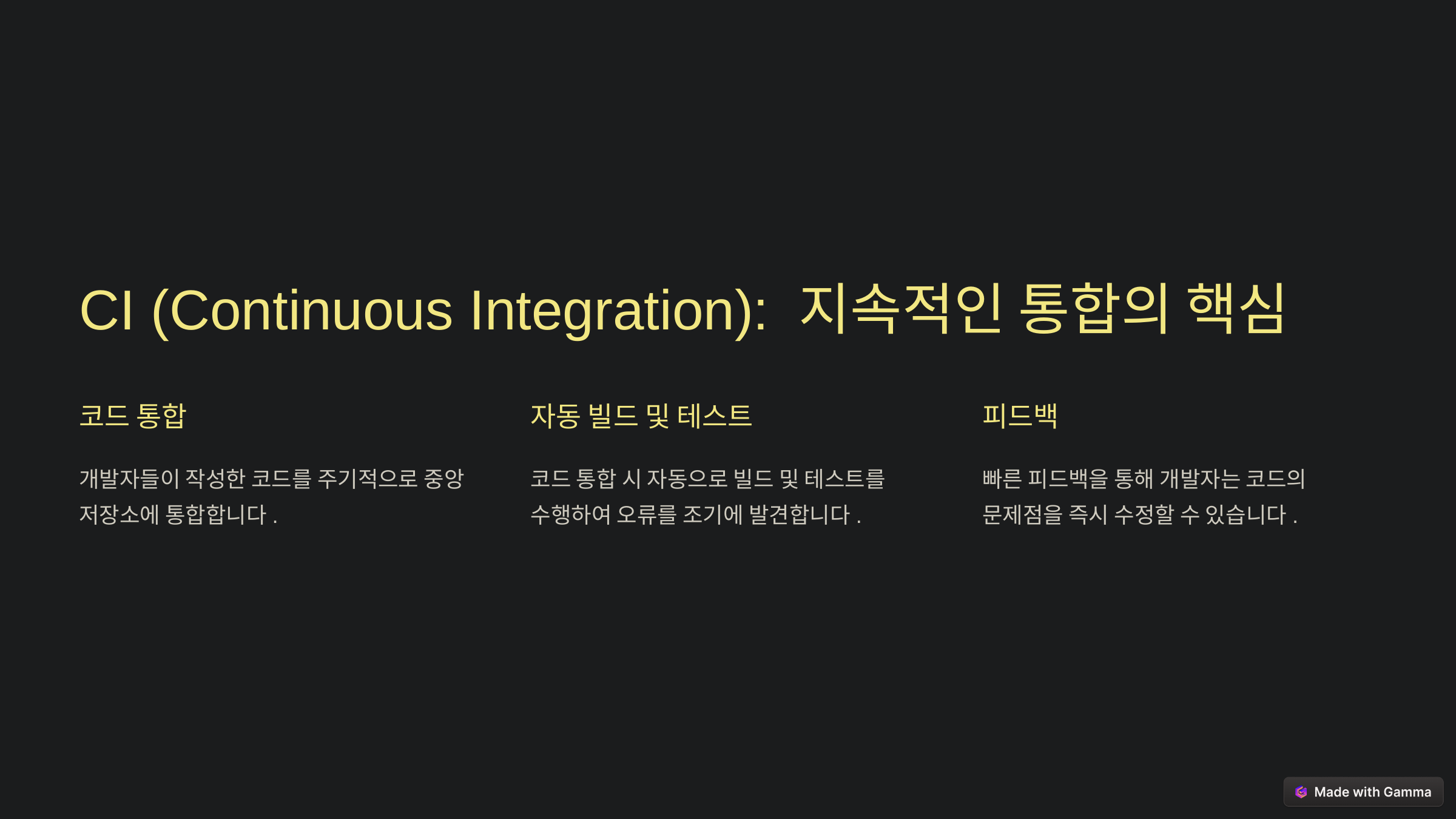

CI (Continuous Integration): 지속적인 통합의 핵심
코드 통합
자동 빌드 및 테스트
피드백
개발자들이 작성한 코드를 주기적으로 중앙 저장소에 통합합니다.
코드 통합 시 자동으로 빌드 및 테스트를 수행하여 오류를 조기에 발견합니다.
빠른 피드백을 통해 개발자는 코드의 문제점을 즉시 수정할 수 있습니다.